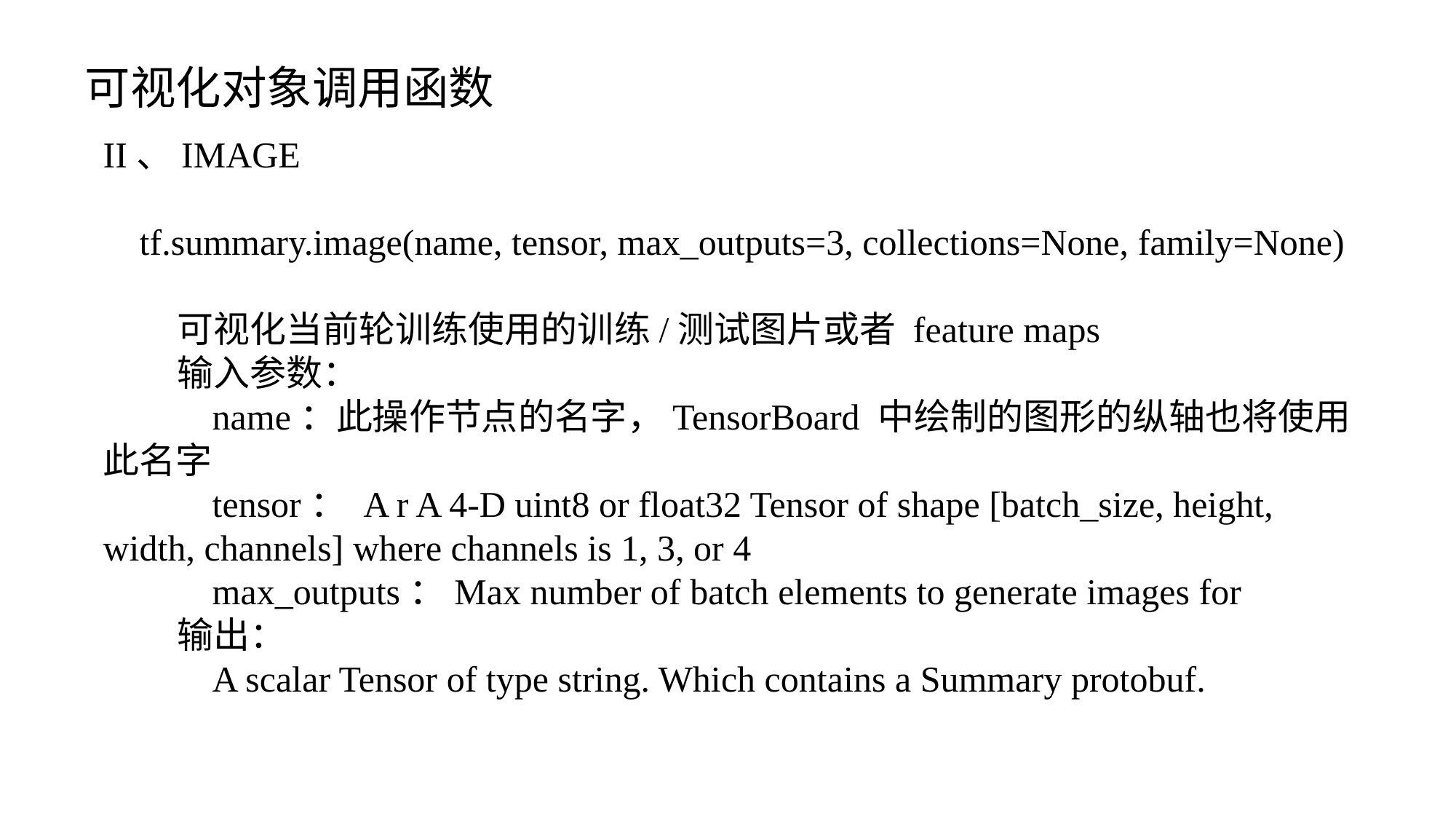

可视化对象调用函数
II、IMAGE

    tf.summary.image(name, tensor, max_outputs=3, collections=None, family=None)

        可视化当前轮训练使用的训练/测试图片或者 feature maps
        输入参数：
            name：此操作节点的名字，TensorBoard 中绘制的图形的纵轴也将使用此名字
            tensor： A r A 4-D uint8 or float32 Tensor of shape [batch_size, height, width, channels] where channels is 1, 3, or 4
            max_outputs：Max number of batch elements to generate images for
        输出：
            A scalar Tensor of type string. Which contains a Summary protobuf.